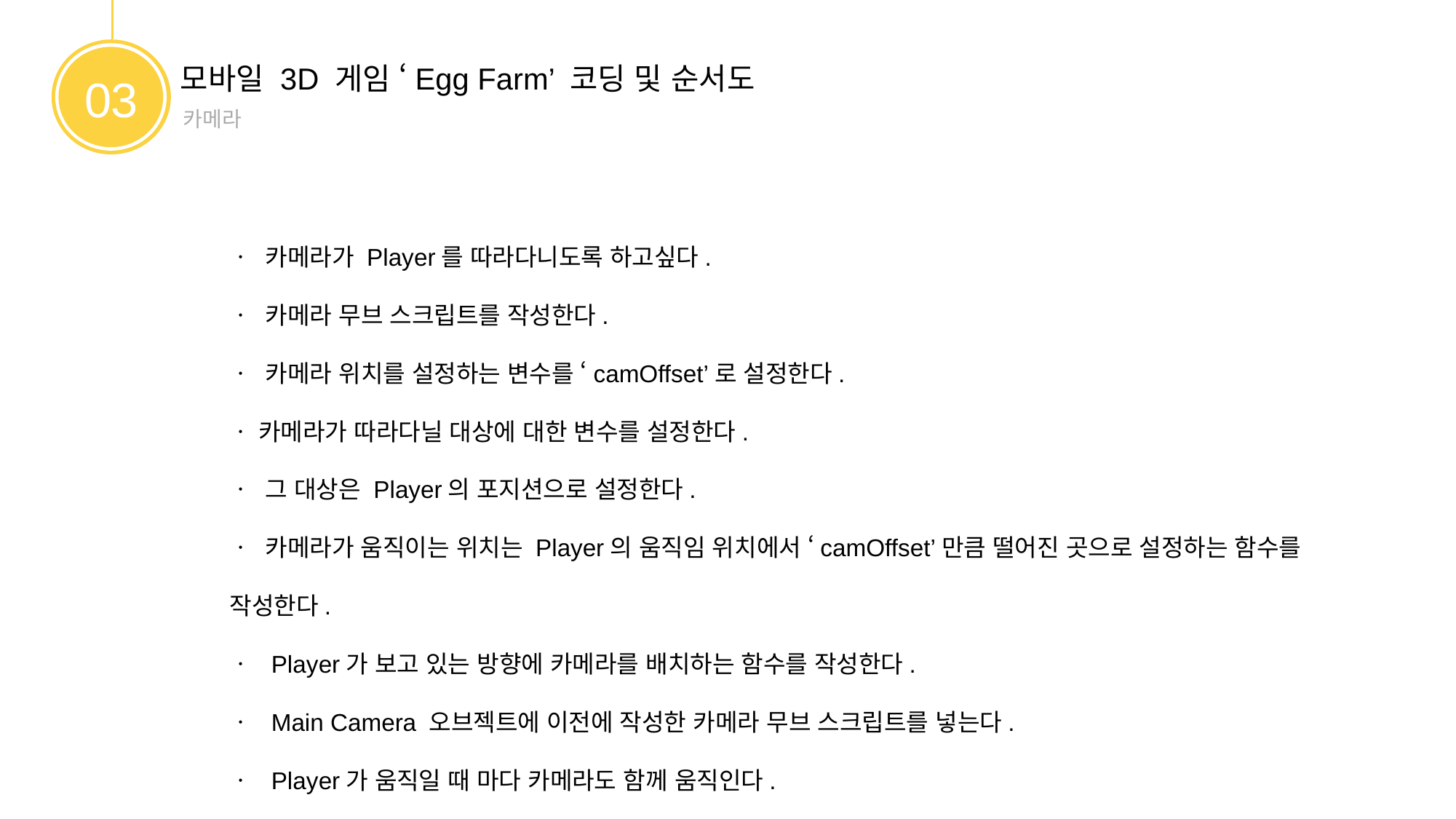

모바일 3D 게임 ‘Egg Farm’ 코딩 및 순서도
03
카메라
ㆍ  카메라가 Player를 따라다니도록 하고싶다.
ㆍ  카메라 무브 스크립트를 작성한다.
ㆍ  카메라 위치를 설정하는 변수를 ‘camOffset’로 설정한다.
ㆍ 카메라가 따라다닐 대상에 대한 변수를 설정한다.
ㆍ  그 대상은 Player의 포지션으로 설정한다.
ㆍ  카메라가 움직이는 위치는 Player의 움직임 위치에서 ‘camOffset’만큼 떨어진 곳으로 설정하는 함수를 작성한다.
ㆍ  Player가 보고 있는 방향에 카메라를 배치하는 함수를 작성한다.
ㆍ  Main Camera 오브젝트에 이전에 작성한 카메라 무브 스크립트를 넣는다.
ㆍ  Player가 움직일 때 마다 카메라도 함께 움직인다.